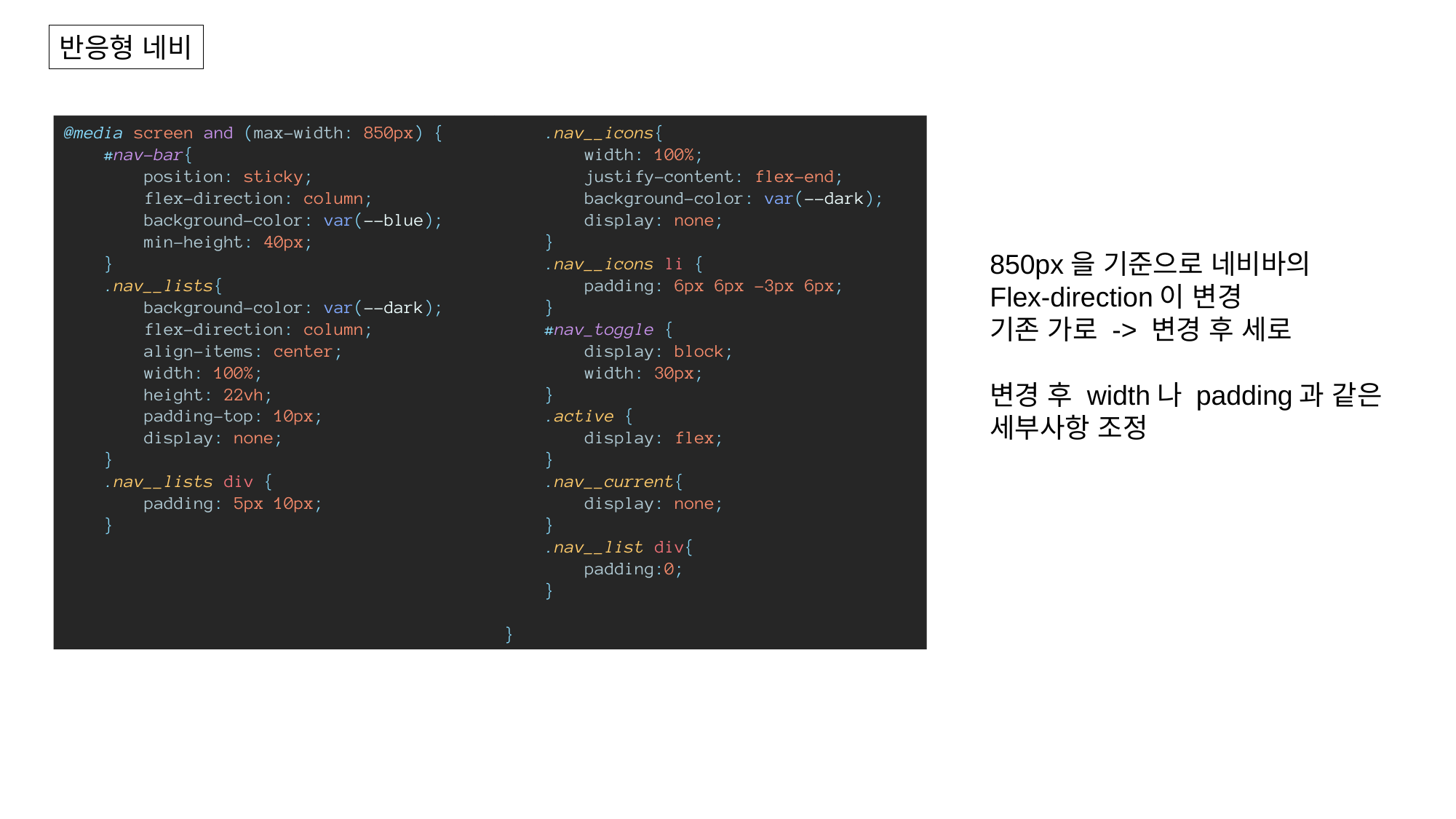

반응형 네비
    .nav__icons{
        width: 100%;
        justify-content: flex-end;
        background-color: var(--dark);
        display: none;
    }
    .nav__icons li {
        padding: 6px 6px -3px 6px;
    }
    #nav_toggle {
        display: block;
        width: 30px;
    }
    .active {
        display: flex;
    }
    .nav__current{
        display: none;
    }
    .nav__list div{
        padding:0;
    }
}
@media screen and (max-width: 850px) {
    #nav-bar{
        position: sticky;
        flex-direction: column;
        background-color: var(--blue);
        min-height: 40px;
    }
    .nav__lists{
        background-color: var(--dark);
        flex-direction: column;
        align-items: center;
        width: 100%;
        height: 22vh;
        padding-top: 10px;
        display: none;
    }
    .nav__lists div {
        padding: 5px 10px;
    }

850px을 기준으로 네비바의
Flex-direction이 변경
기존 가로 -> 변경 후 세로

변경 후 width나 padding과 같은
세부사항 조정